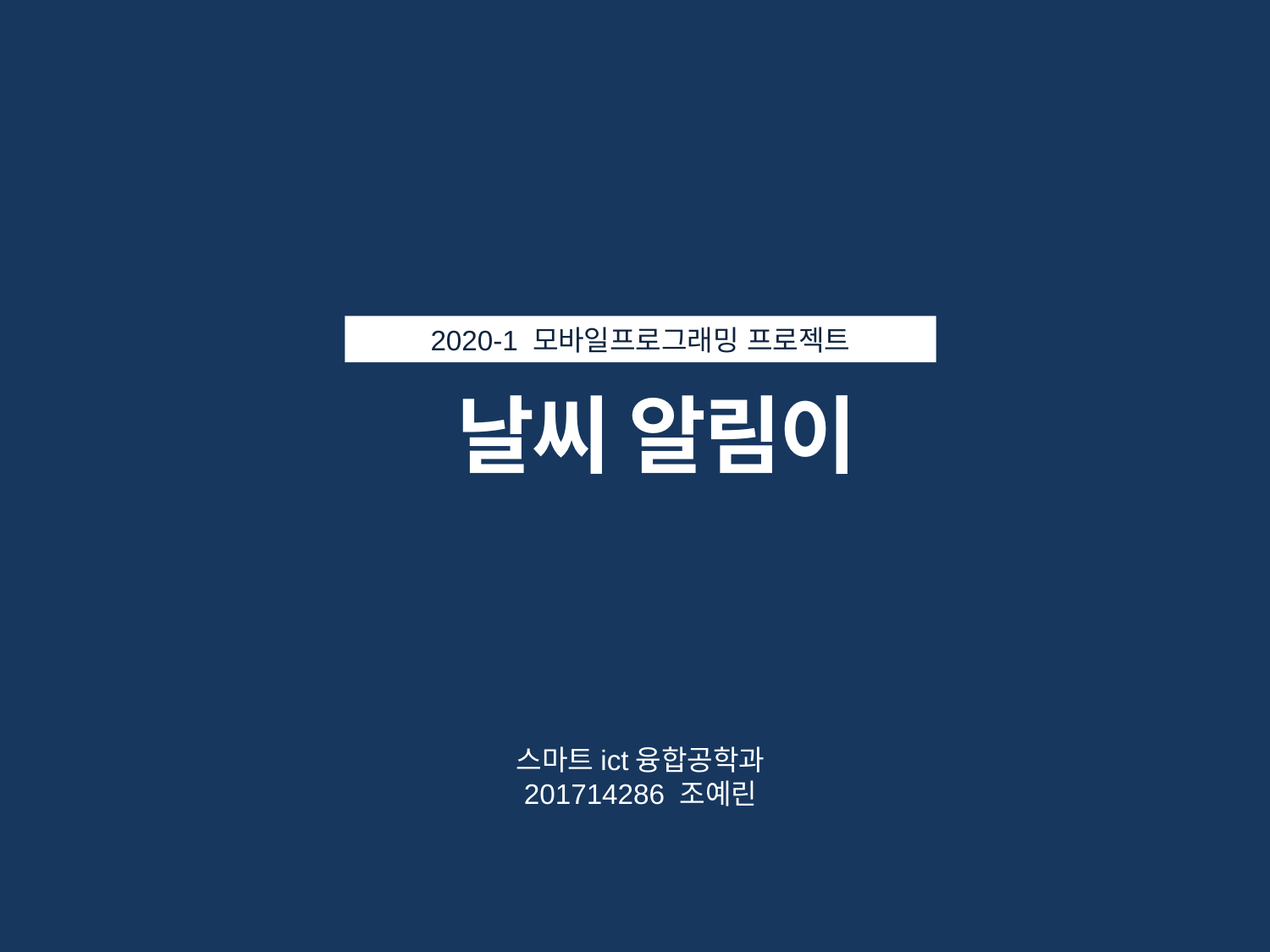

2020-1 모바일프로그래밍 프로젝트
 날씨 알림이
스마트ict융합공학과
201714286 조예린